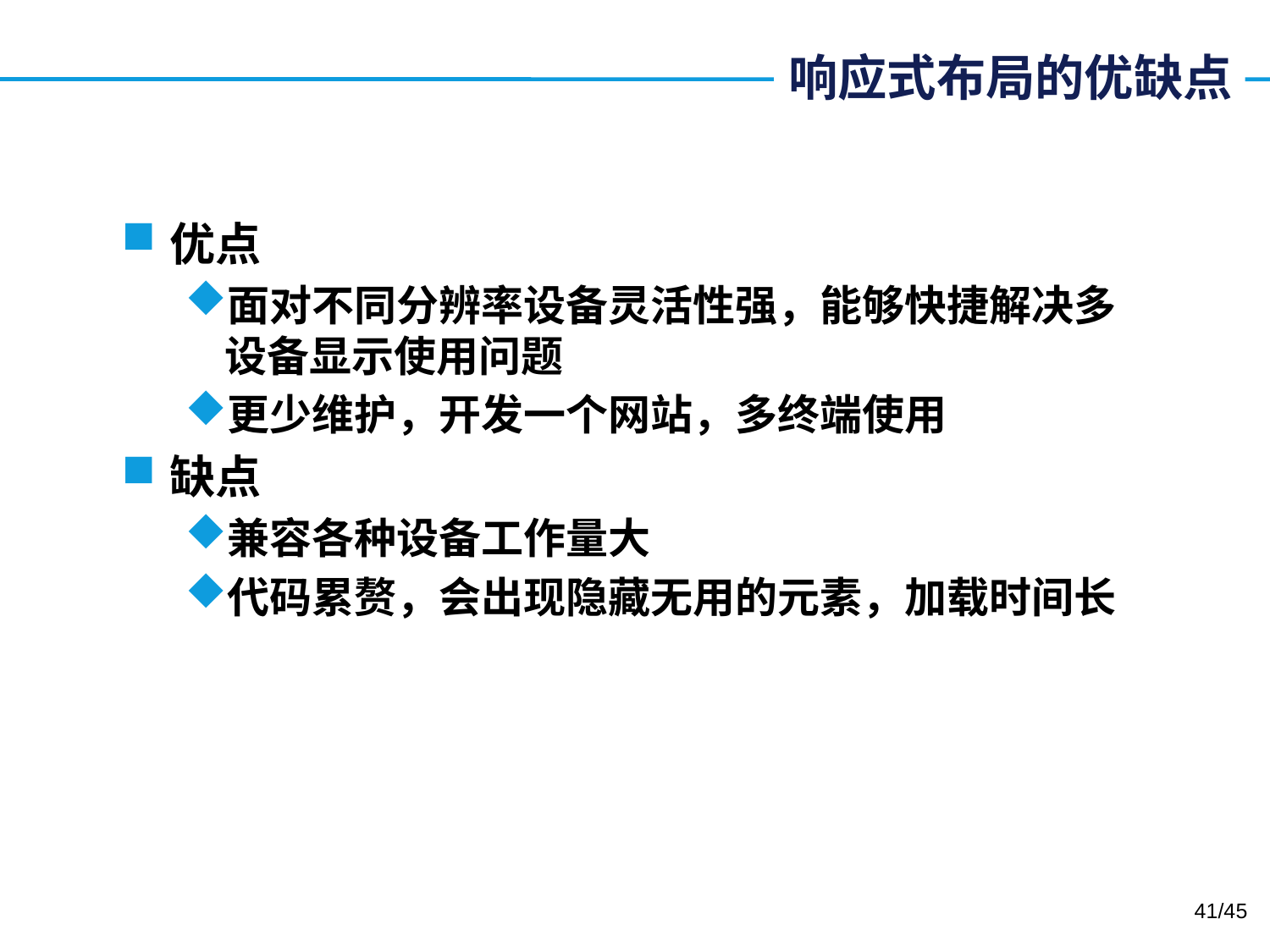

# 响应式布局的优缺点
优点
面对不同分辨率设备灵活性强，能够快捷解决多设备显示使用问题
更少维护，开发一个网站，多终端使用
缺点
兼容各种设备工作量大
代码累赘，会出现隐藏无用的元素，加载时间长
41/45